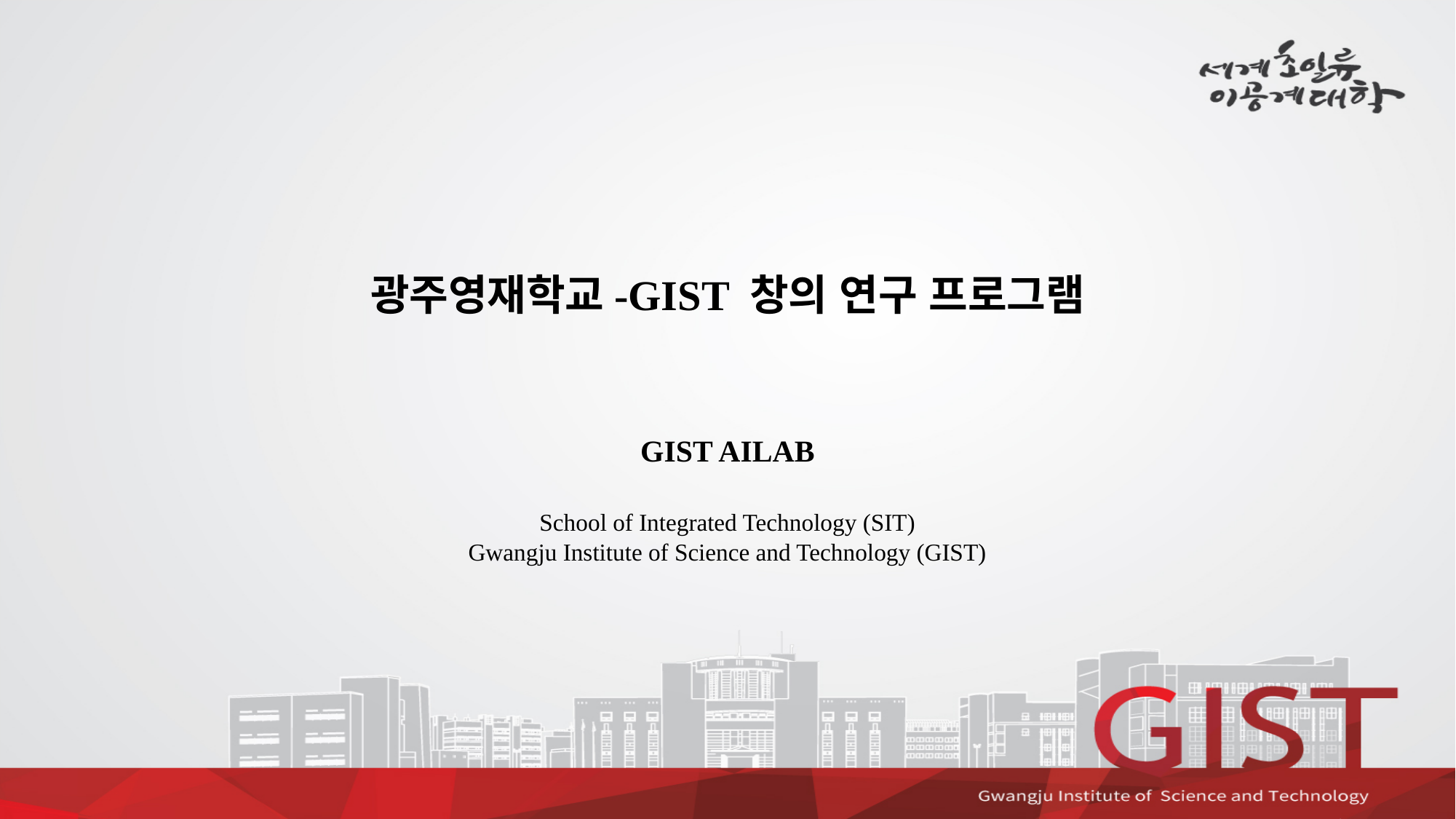

# 광주영재학교-GIST 창의 연구 프로그램
GIST AILAB

School of Integrated Technology (SIT)
Gwangju Institute of Science and Technology (GIST)
1